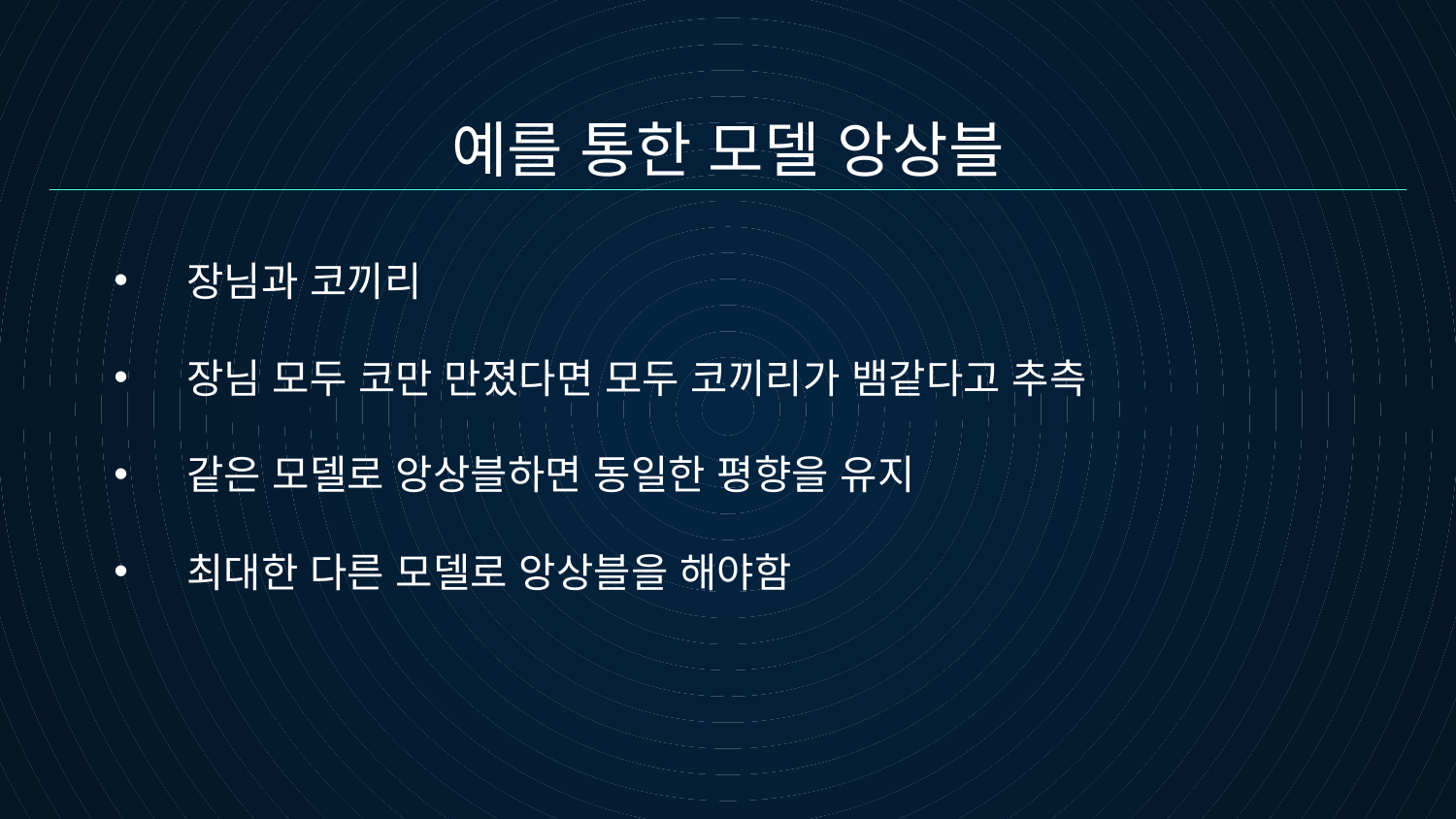

# 예를 통한 모델 앙상블
장님과 코끼리

장님 모두 코만 만졌다면 모두 코끼리가 뱀같다고 추측

같은 모델로 앙상블하면 동일한 평향을 유지

최대한 다른 모델로 앙상블을 해야함